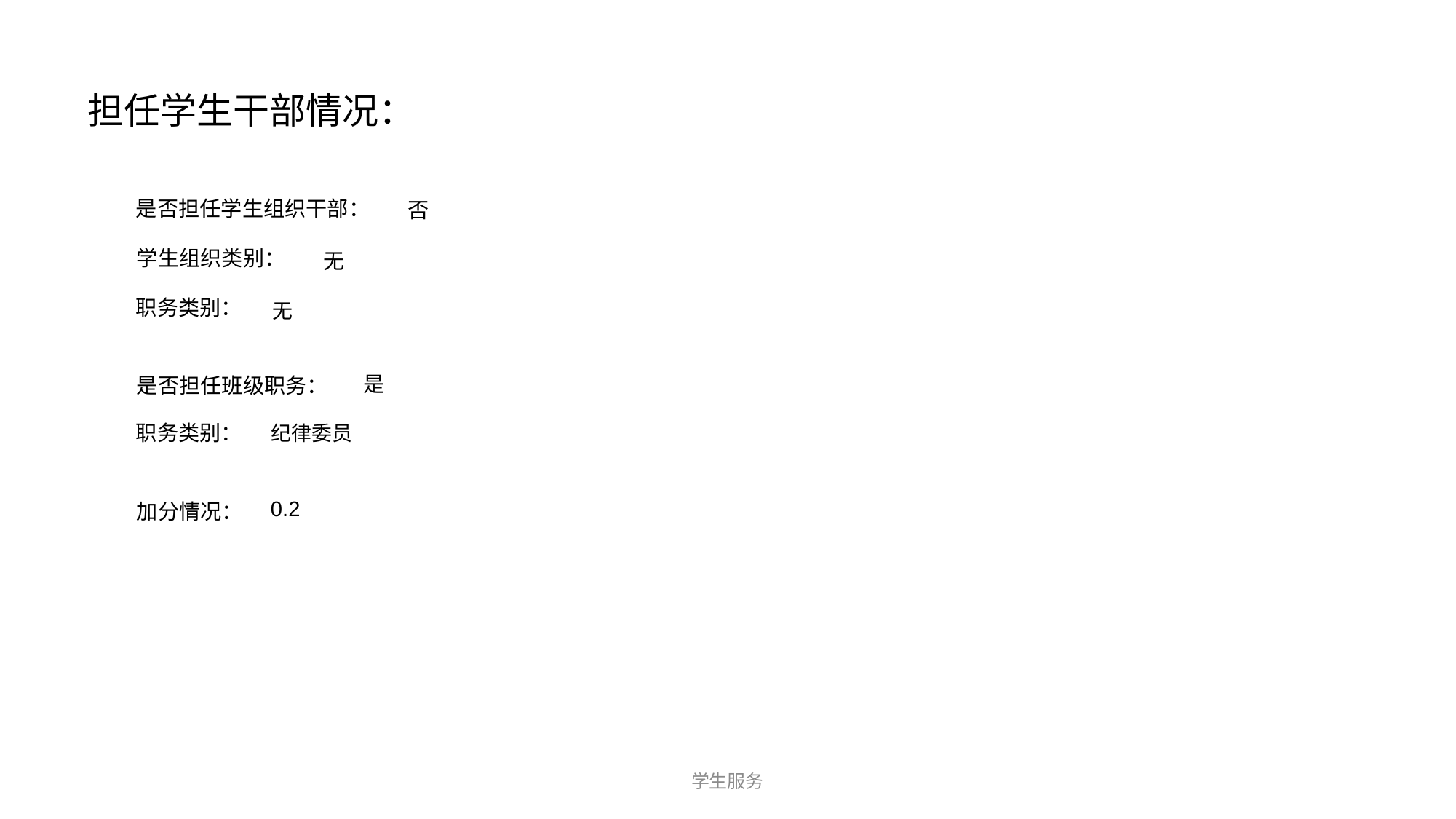

否
无
无
是
纪律委员
0.2

学生服务
5